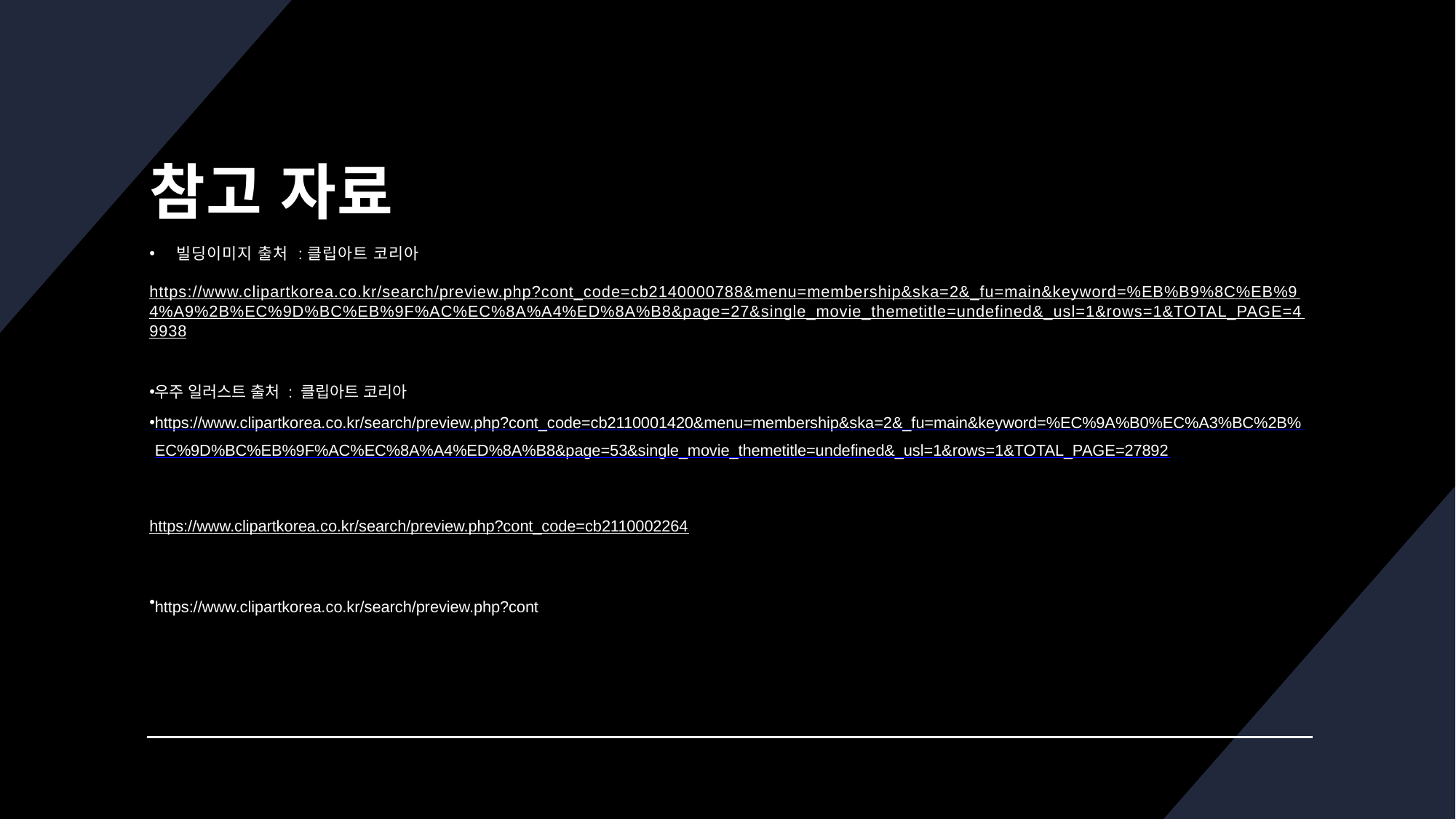

# 참고 자료
빌딩이미지 출처 :클립아트 코리아
https://www.clipartkorea.co.kr/search/preview.php?cont_code=cb2140000788&menu=membership&ska=2&_fu=main&keyword=%EB%B9%8C%EB%94%A9%2B%EC%9D%BC%EB%9F%AC%EC%8A%A4%ED%8A%B8&page=27&single_movie_themetitle=undefined&_usl=1&rows=1&TOTAL_PAGE=49938

우주 일러스트 출처 : 클립아트 코리아
https://www.clipartkorea.co.kr/search/preview.php?cont_code=cb2110001420&menu=membership&ska=2&_fu=main&keyword=%EC%9A%B0%EC%A3%BC%2B%EC%9D%BC%EB%9F%AC%EC%8A%A4%ED%8A%B8&page=53&single_movie_themetitle=undefined&_usl=1&rows=1&TOTAL_PAGE=27892

https://www.clipartkorea.co.kr/search/preview.php?cont_code=cb2110002264

https://www.clipartkorea.co.kr/search/preview.php?cont_code=cb2110006988